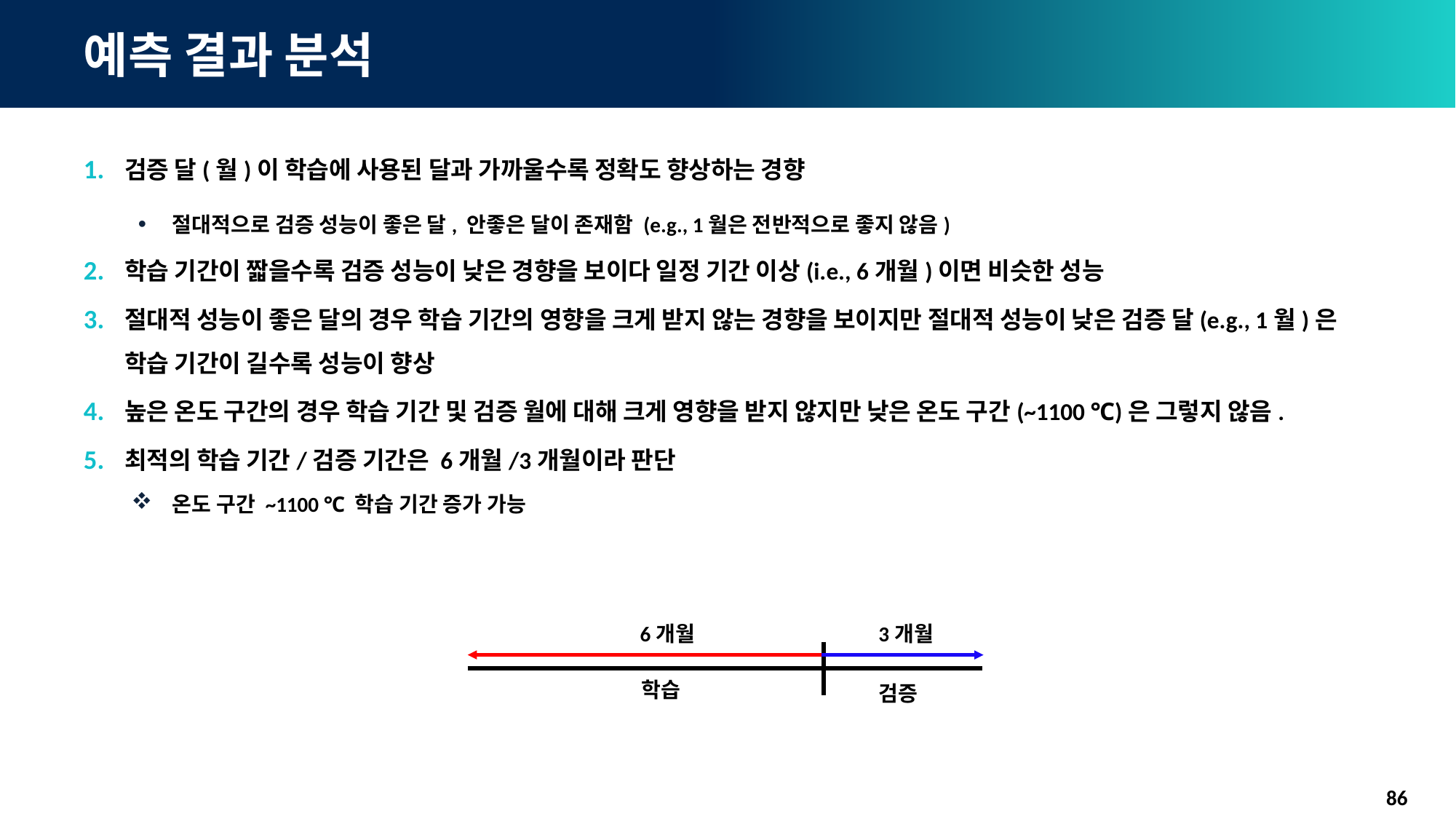

# 예측 결과 분석
검증 달(월)이 학습에 사용된 달과 가까울수록 정확도 향상하는 경향
절대적으로 검증 성능이 좋은 달, 안좋은 달이 존재함 (e.g., 1월은 전반적으로 좋지 않음)
학습 기간이 짧을수록 검증 성능이 낮은 경향을 보이다 일정 기간 이상(i.e., 6개월)이면 비슷한 성능
절대적 성능이 좋은 달의 경우 학습 기간의 영향을 크게 받지 않는 경향을 보이지만 절대적 성능이 낮은 검증 달(e.g., 1월)은 학습 기간이 길수록 성능이 향상
높은 온도 구간의 경우 학습 기간 및 검증 월에 대해 크게 영향을 받지 않지만 낮은 온도 구간(~1100 ℃)은 그렇지 않음.
최적의 학습 기간/검증 기간은 6개월/3개월이라 판단
온도 구간 ~1100 ℃ 학습 기간 증가 가능

 6개월
 3개월
학습
검증
86